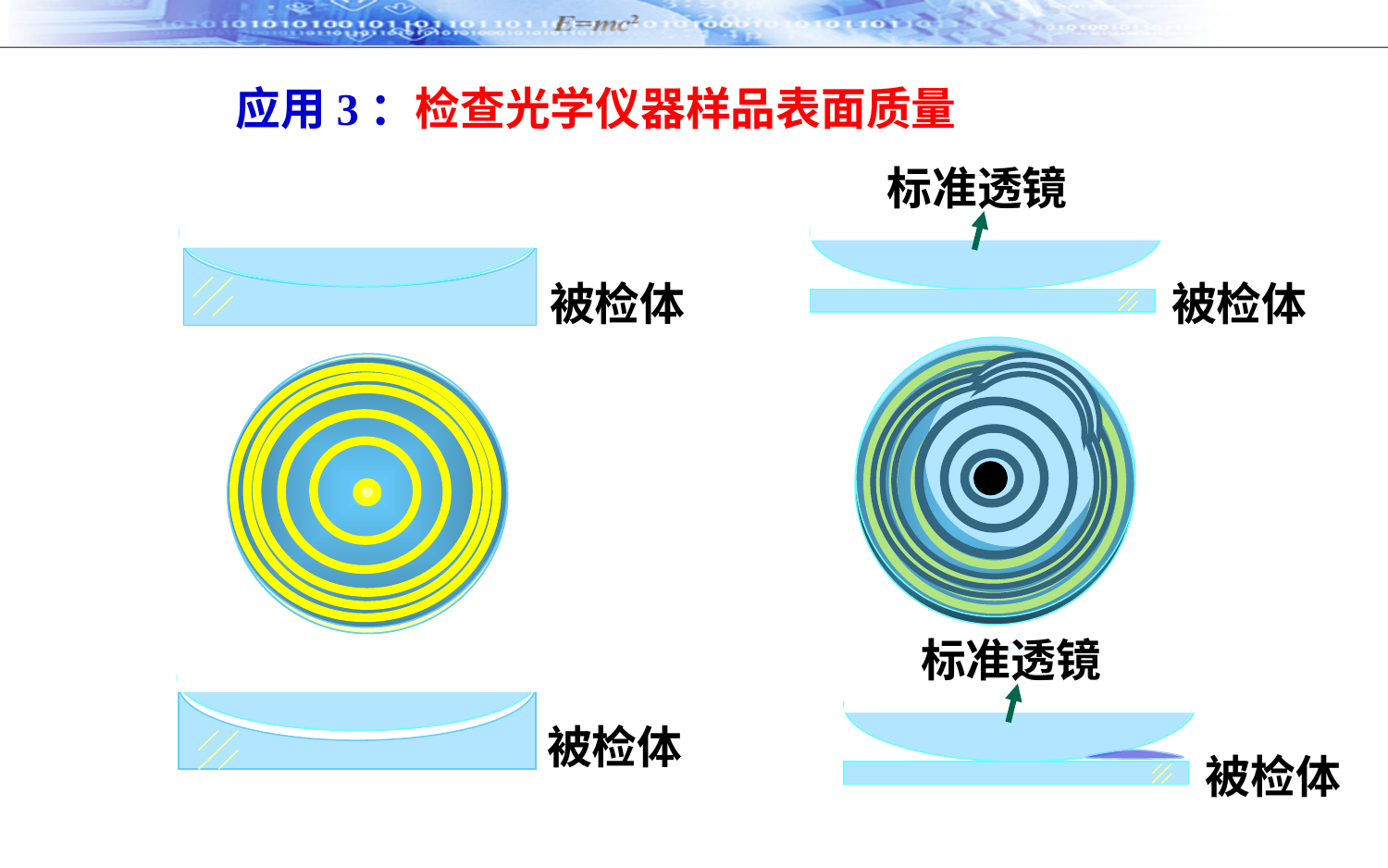

应用3：检查光学仪器样品表面质量
标准透镜

被检体

被检体

被检体

标准透镜

被检体